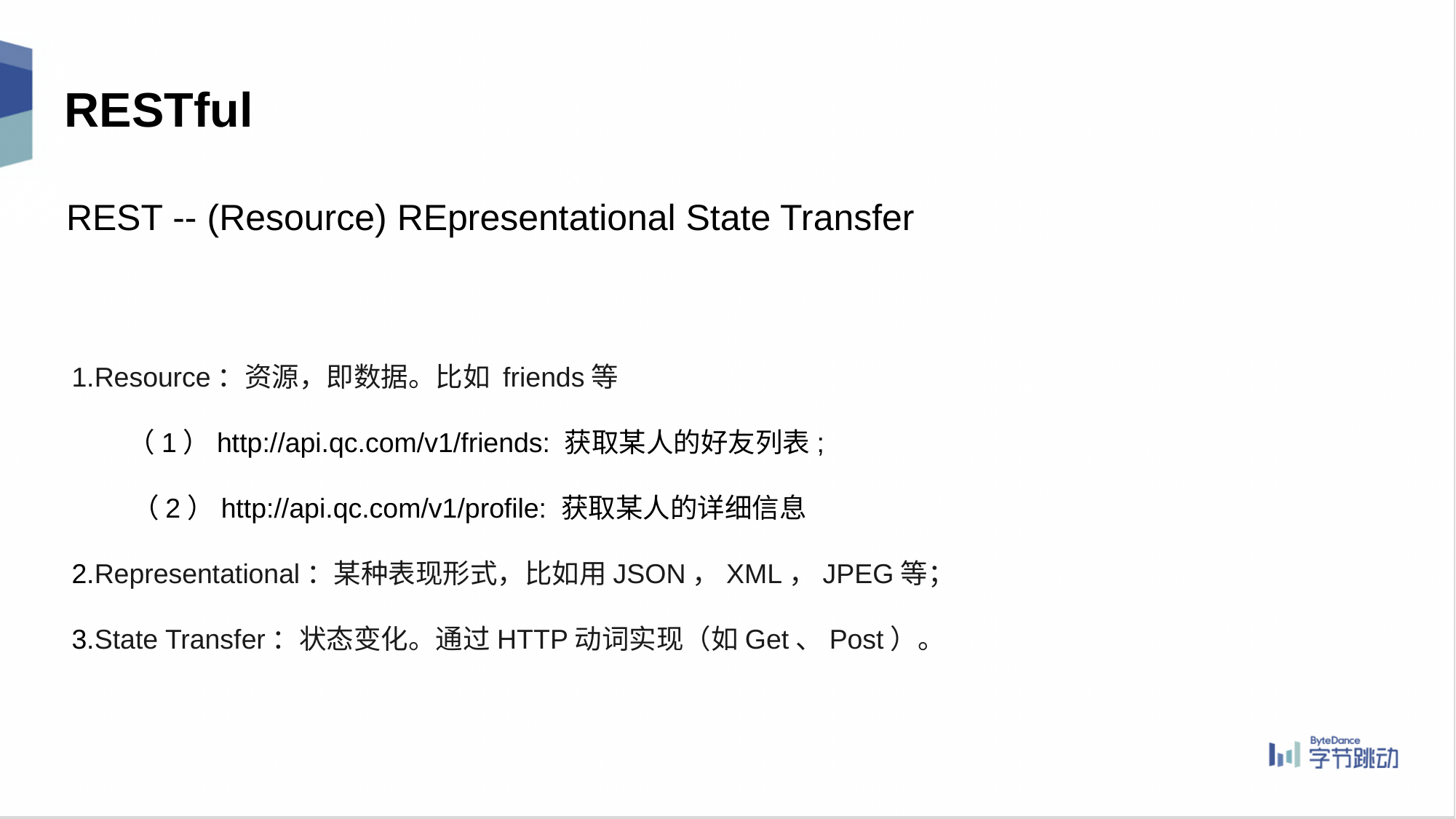

RESTful
REST -- (Resource) REpresentational State Transfer
1.Resource：资源，即数据。比如 friends等
        （1）http://api.qc.com/v1/friends: 获取某人的好友列表;
       （2）http://api.qc.com/v1/profile: 获取某人的详细信息
2.Representational：某种表现形式，比如用JSON，XML，JPEG等；
3.State Transfer：状态变化。通过HTTP动词实现（如Get、Post）。
7